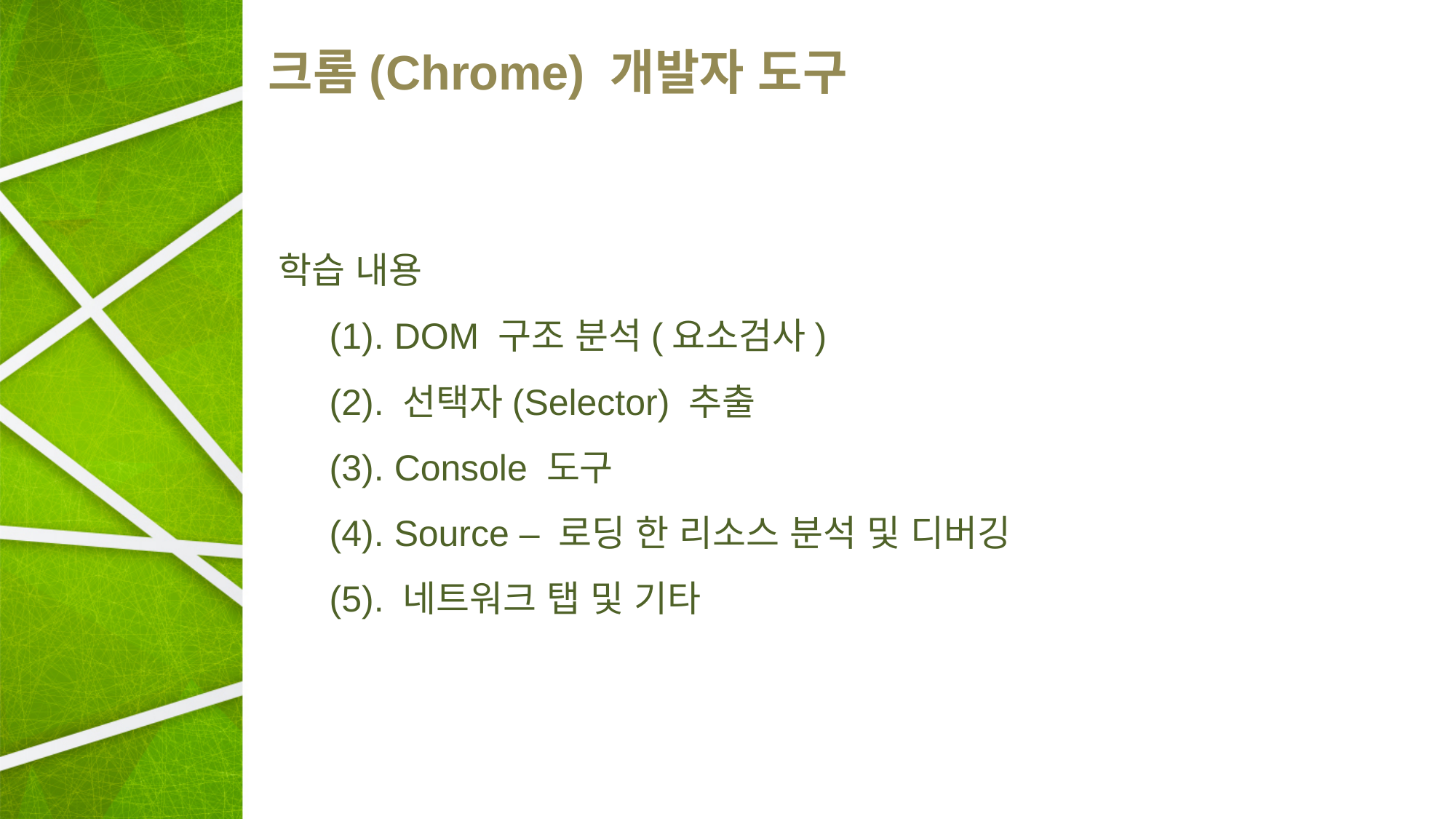

# 크롬(Chrome) 개발자 도구
학습 내용
     (1). DOM 구조 분석(요소검사)
     (2). 선택자(Selector) 추출
     (3). Console 도구
     (4). Source – 로딩 한 리소스 분석 및 디버깅
     (5). 네트워크 탭 및 기타